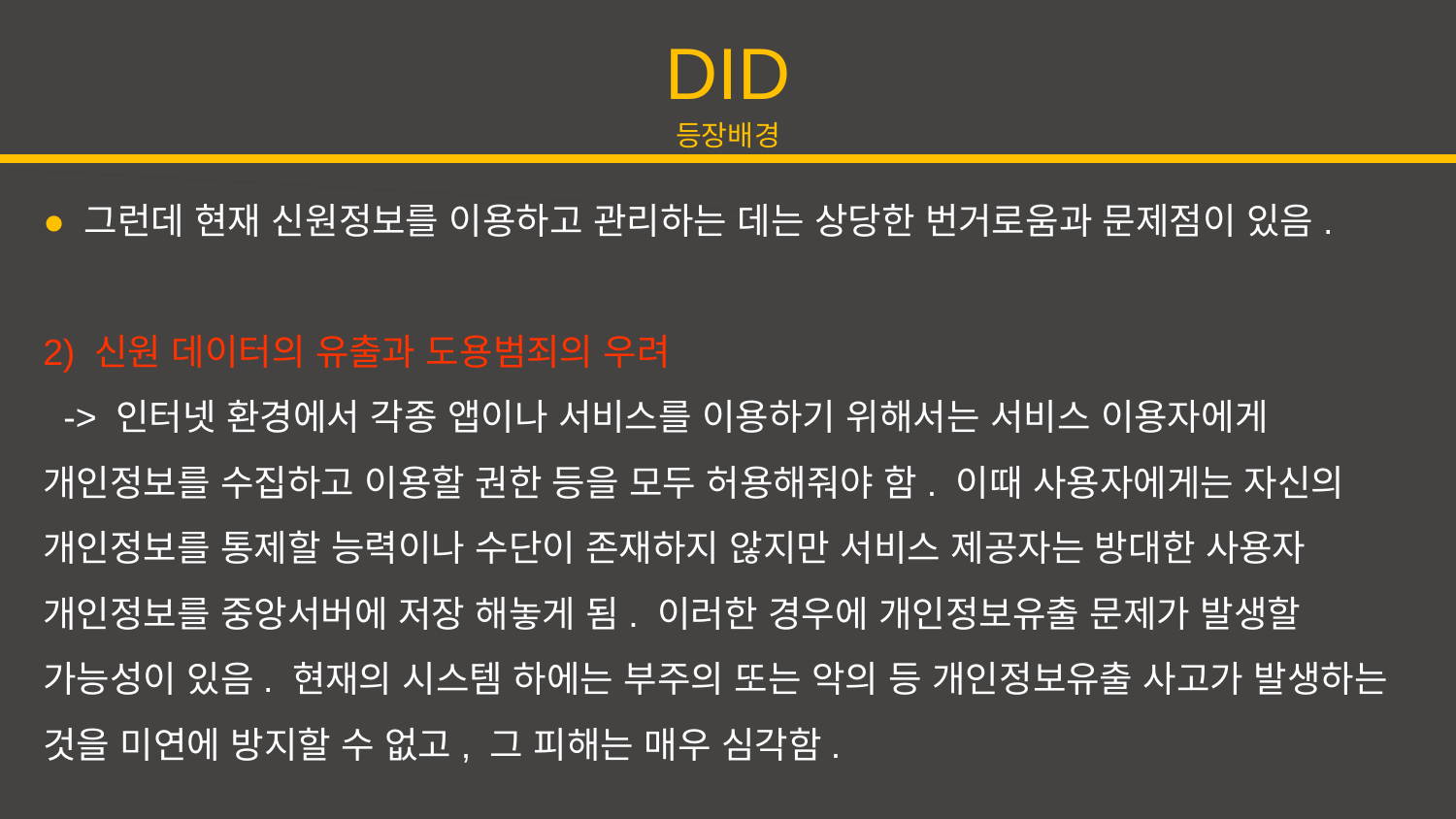

DID
등장배경
● 그런데 현재 신원정보를 이용하고 관리하는 데는 상당한 번거로움과 문제점이 있음.

2) 신원 데이터의 유출과 도용범죄의 우려
  -> 인터넷 환경에서 각종 앱이나 서비스를 이용하기 위해서는 서비스 이용자에게 개인정보를 수집하고 이용할 권한 등을 모두 허용해줘야 함. 이때 사용자에게는 자신의 개인정보를 통제할 능력이나 수단이 존재하지 않지만 서비스 제공자는 방대한 사용자 개인정보를 중앙서버에 저장 해놓게 됨. 이러한 경우에 개인정보유출 문제가 발생할 가능성이 있음. 현재의 시스템 하에는 부주의 또는 악의 등 개인정보유출 사고가 발생하는 것을 미연에 방지할 수 없고, 그 피해는 매우 심각함.